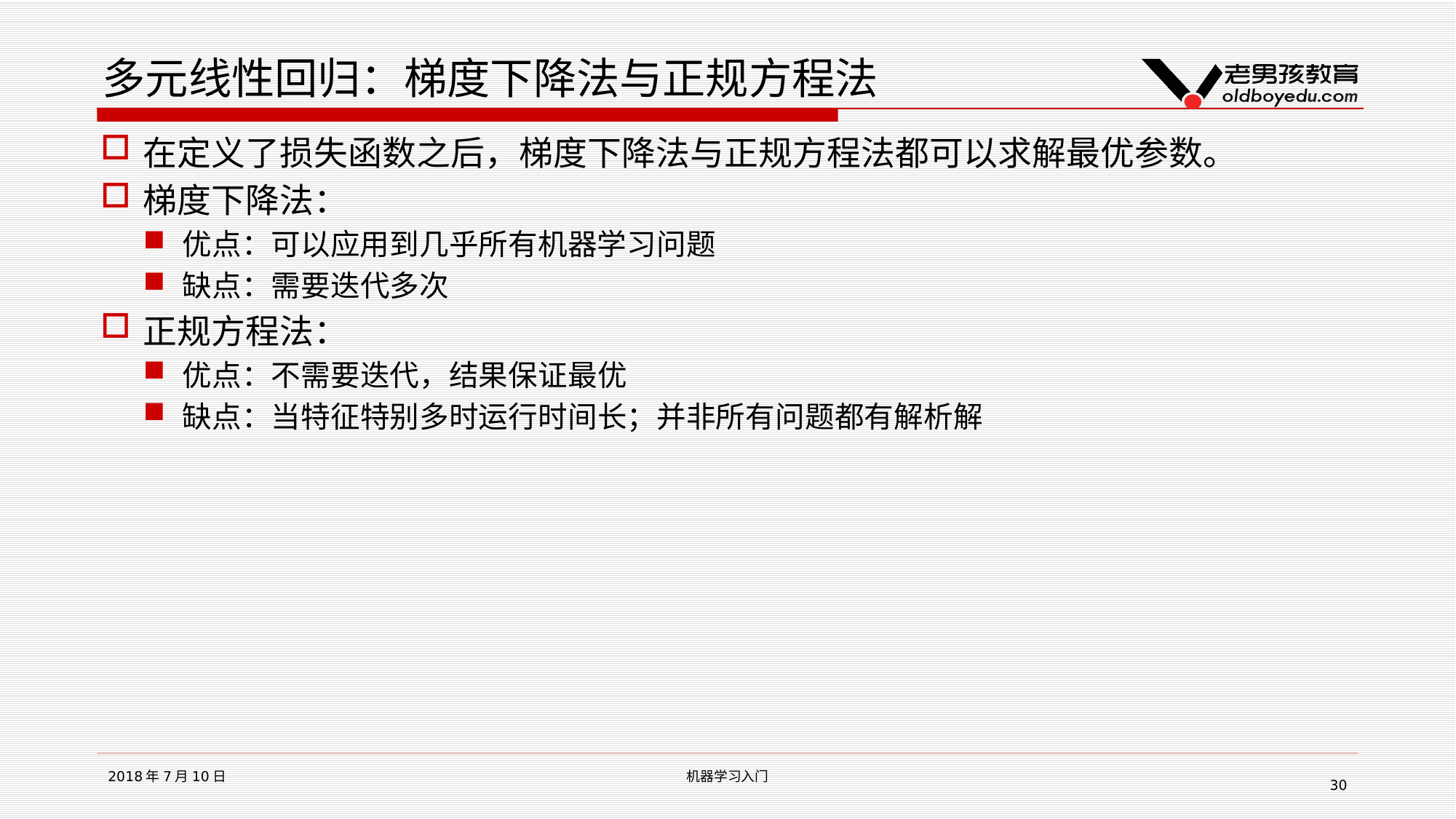

# 多元线性回归：梯度下降法与正规方程法
在定义了损失函数之后，梯度下降法与正规方程法都可以求解最优参数。
梯度下降法：
优点：可以应用到几乎所有机器学习问题
缺点：需要迭代多次
正规方程法：
优点：不需要迭代，结果保证最优
缺点：当特征特别多时运行时间长；并非所有问题都有解析解
2018年7月10日
机器学习入门
30